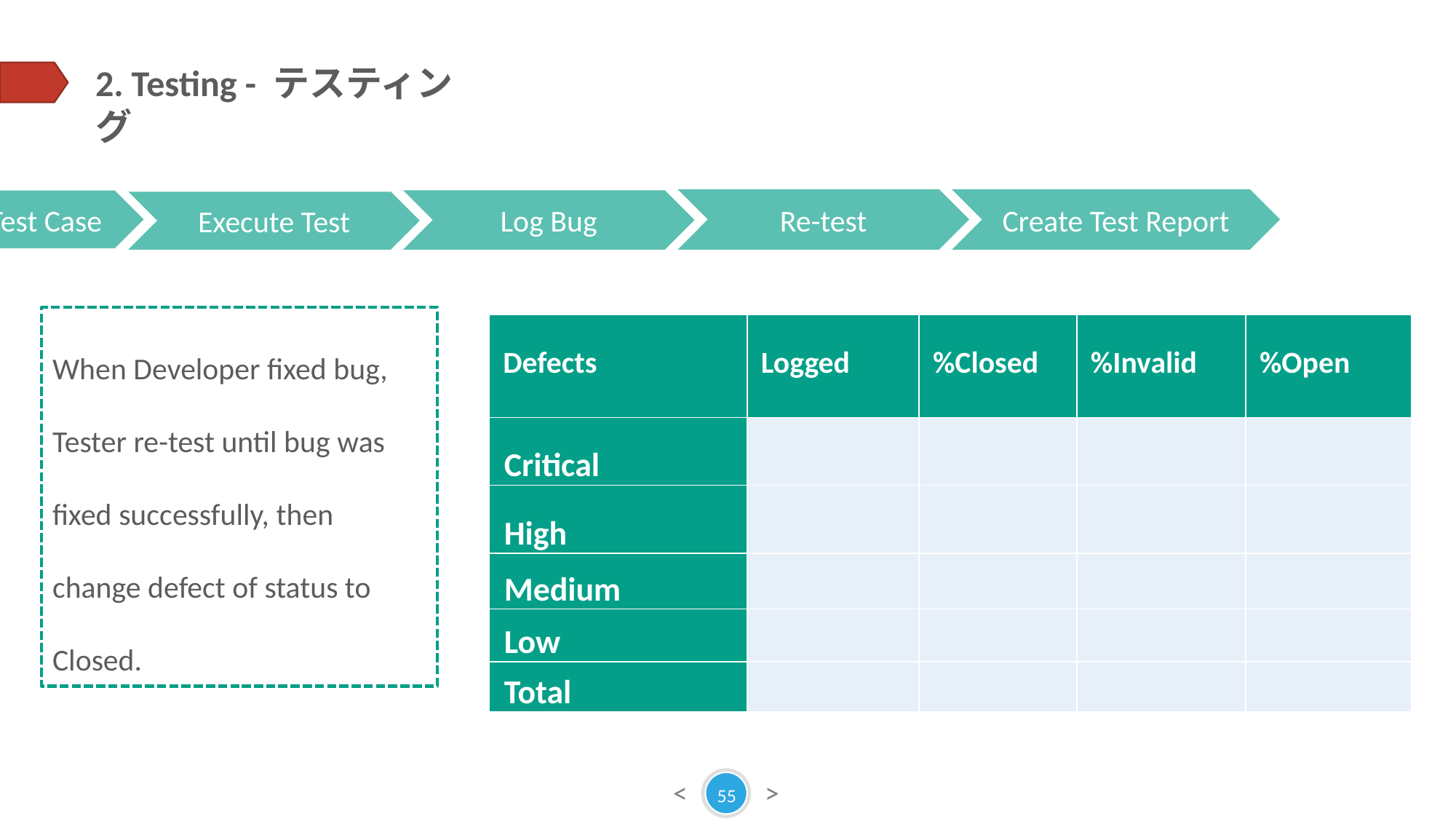

2. Testing - テスティング
Create Test Case
Re-test
Create Test Report
Log Bug
Review Test Case
Execute Test
When Developer fixed bug, Tester re-test until bug was fixed successfully, then change defect of status to Closed.
| Defects | Logged | %Closed | %Invalid | %Open |
| --- | --- | --- | --- | --- |
| Critical |  |  |  |  |
| High |  |  |  |  |
| Medium |  |  |  |  |
| Low |  |  |  |  |
| Total |  |  |  |  |
Execute test case -テストケースの実行
55